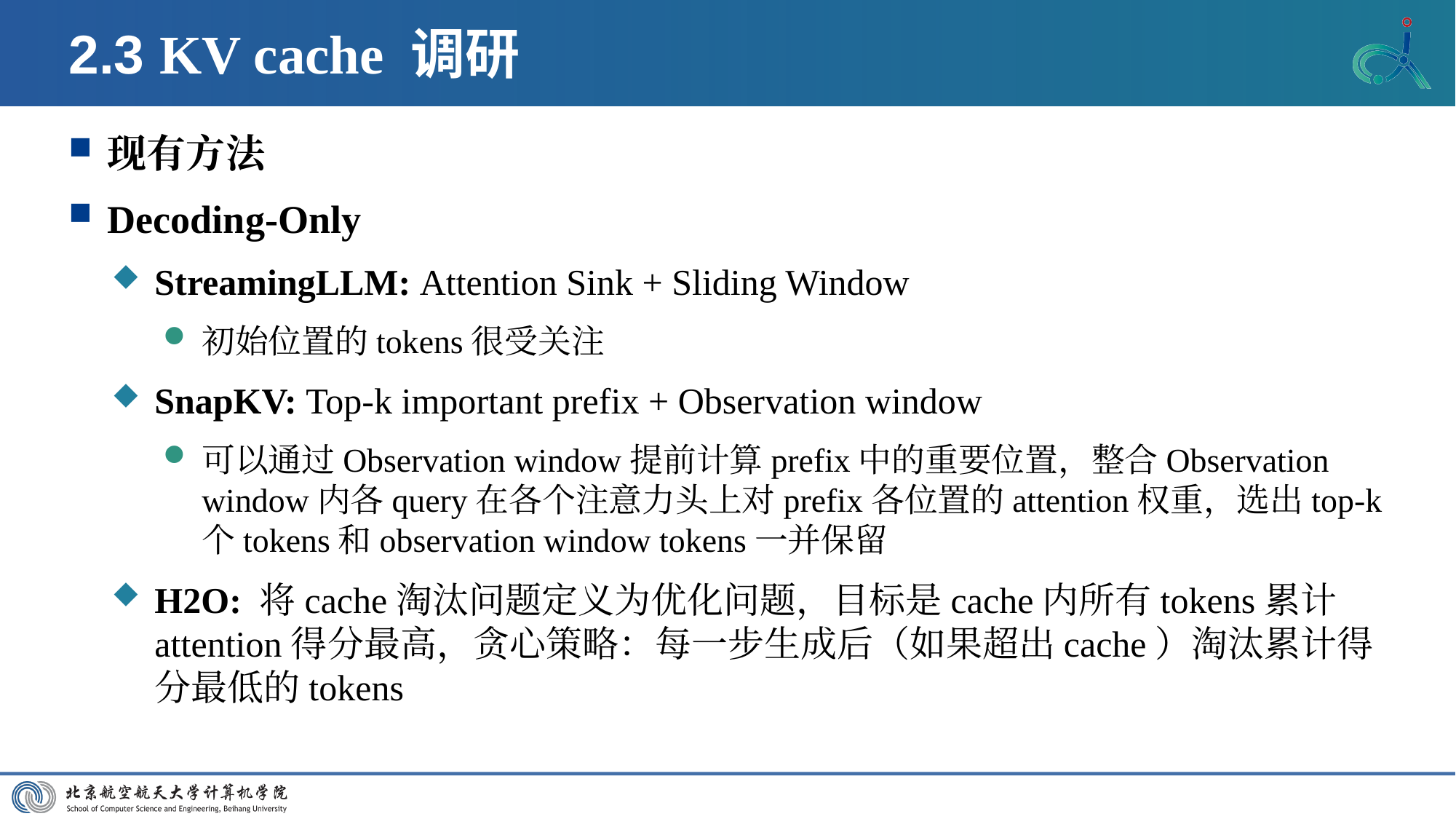

# 2.3 KV cache 调研
现有方法
Decoding-Only
StreamingLLM: Attention Sink + Sliding Window
初始位置的tokens很受关注
SnapKV: Top-k important prefix + Observation window
可以通过Observation window提前计算prefix中的重要位置，整合Observation window内各query在各个注意力头上对prefix各位置的attention权重，选出top-k个tokens和observation window tokens一并保留
H2O: 将cache淘汰问题定义为优化问题，目标是cache内所有tokens累计attention得分最高，贪心策略：每一步生成后（如果超出cache）淘汰累计得分最低的tokens

8